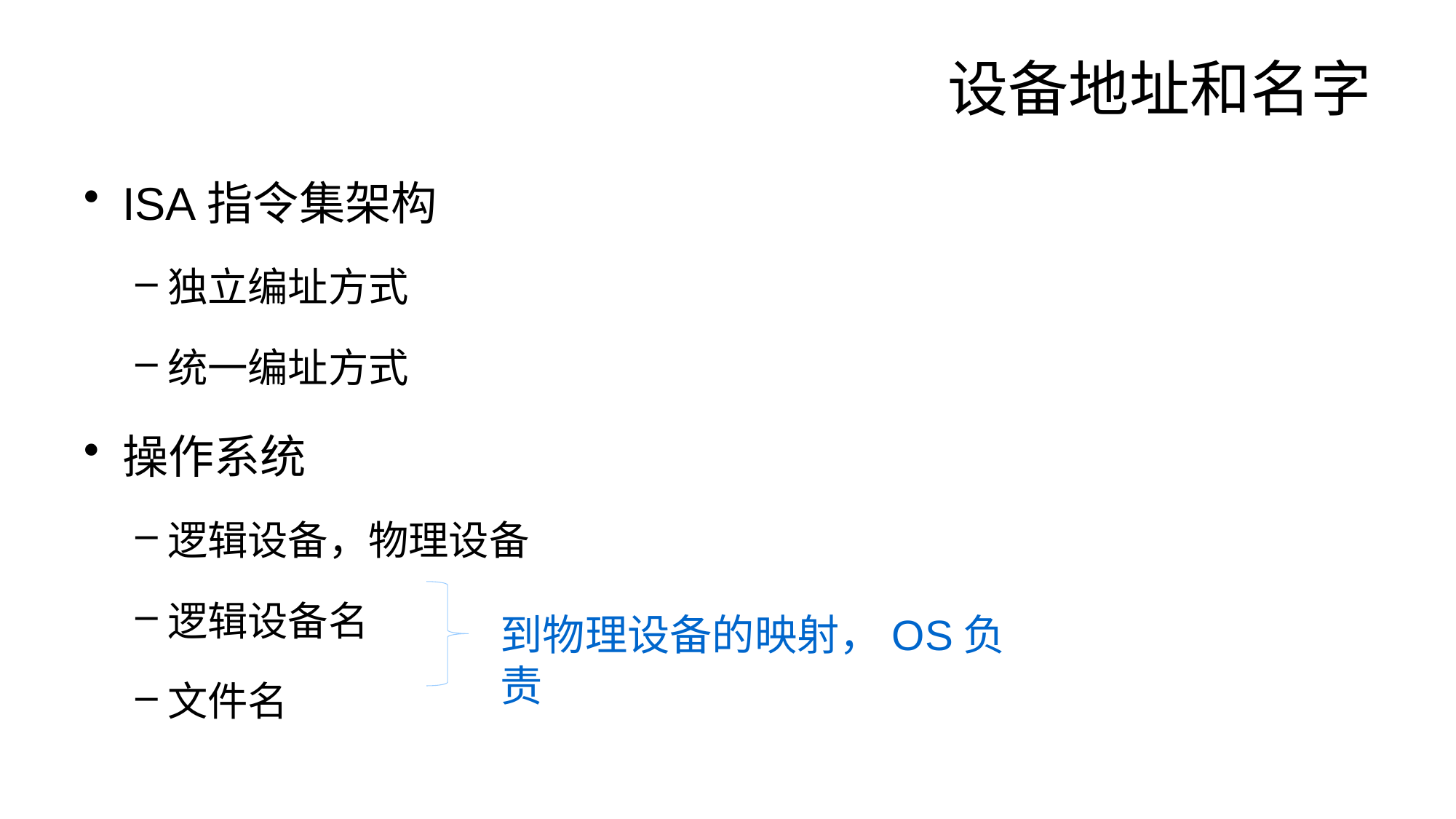

# 设备地址和名字
ISA指令集架构
独立编址方式
统一编址方式
操作系统
逻辑设备，物理设备
逻辑设备名
文件名

到物理设备的映射，OS负责